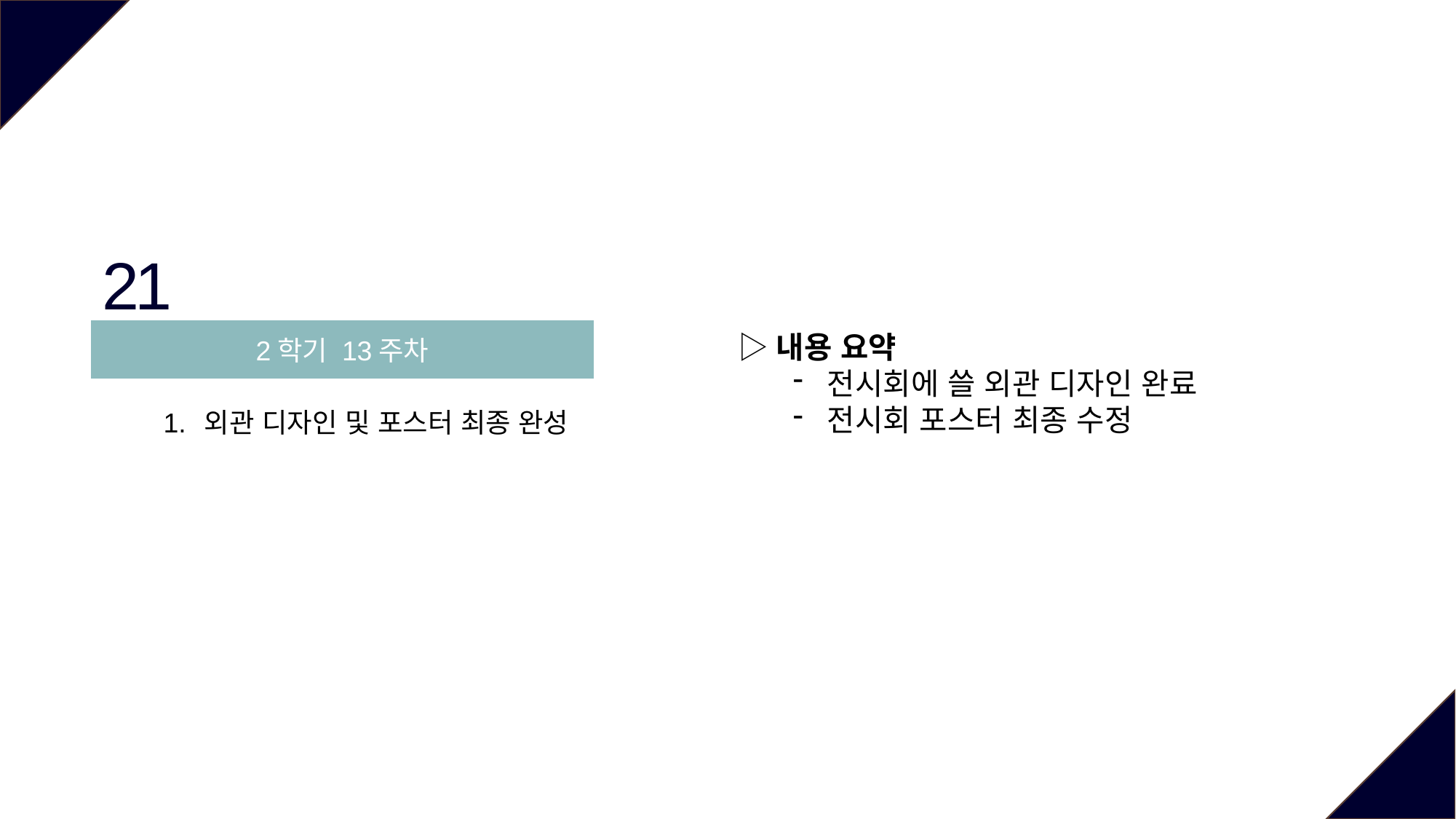

21
2학기 13주차
▷내용 요약
전시회에 쓸 외관 디자인 완료
전시회 포스터 최종 수정
외관 디자인 및 포스터 최종 완성